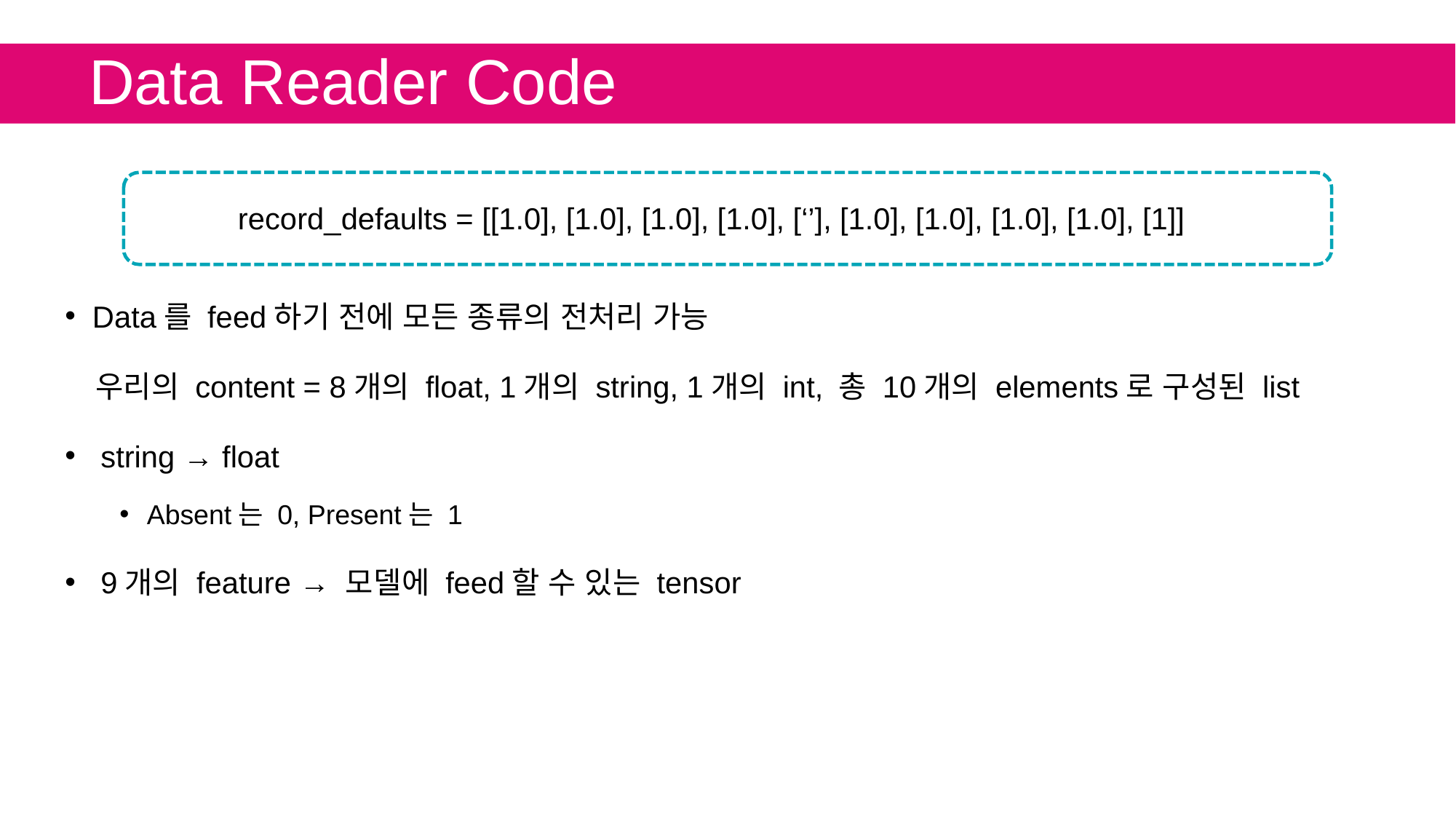

# Data Reader Code

Data를 feed하기 전에 모든 종류의 전처리 가능
　우리의 content = 8개의 float, 1개의 string, 1개의 int, 총 10개의 elements로 구성된 list
 string → float
Absent는 0, Present는 1
 9개의 feature → 모델에 feed할 수 있는 tensor

record_defaults = [[1.0], [1.0], [1.0], [1.0], [‘’], [1.0], [1.0], [1.0], [1.0], [1]]